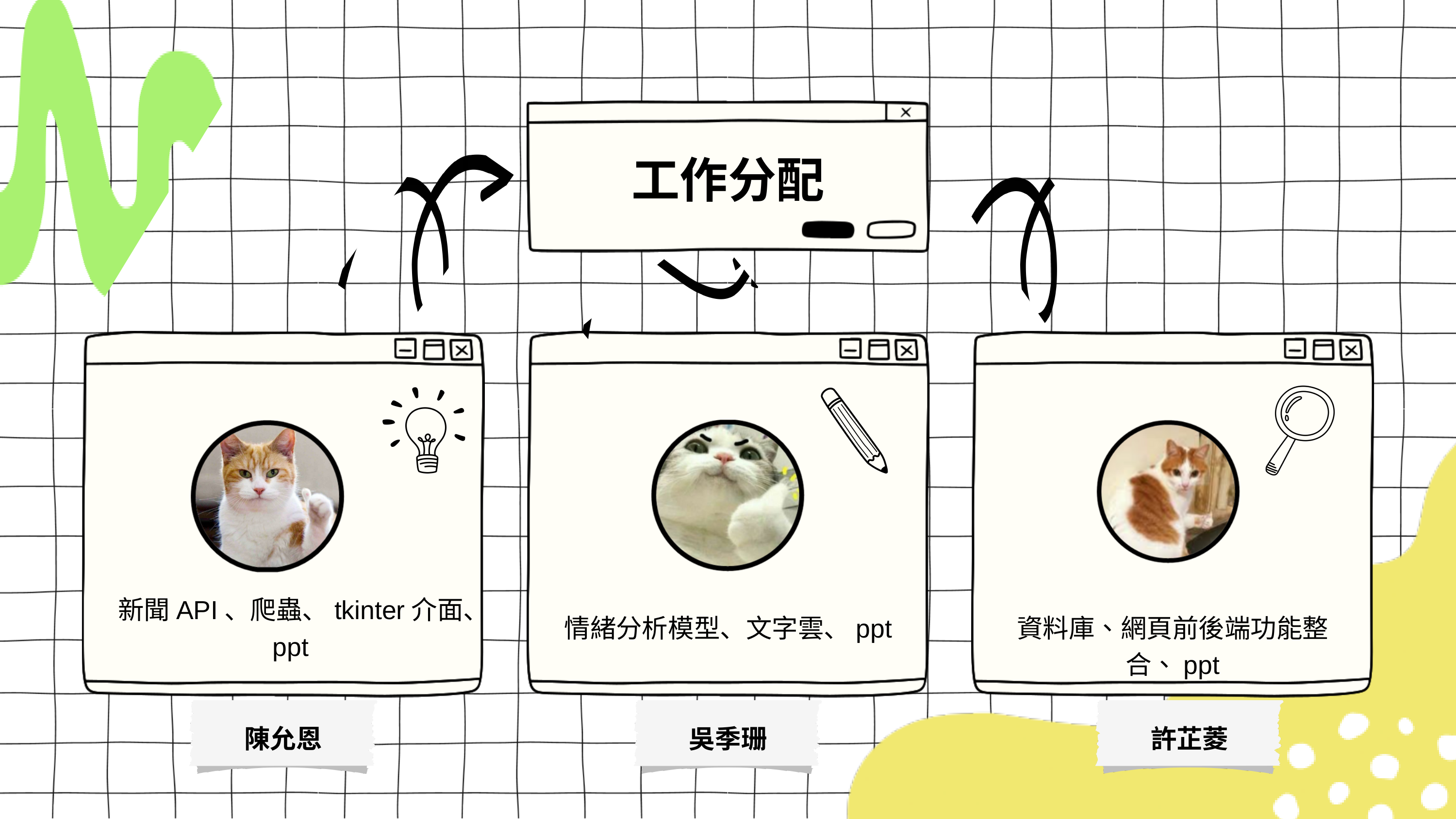

工作分配

新聞API、爬蟲、tkinter介面、ppt
情緒分析模型、文字雲、ppt
資料庫、網頁前後端功能整合、ppt

陳允恩

吳季珊

許芷菱